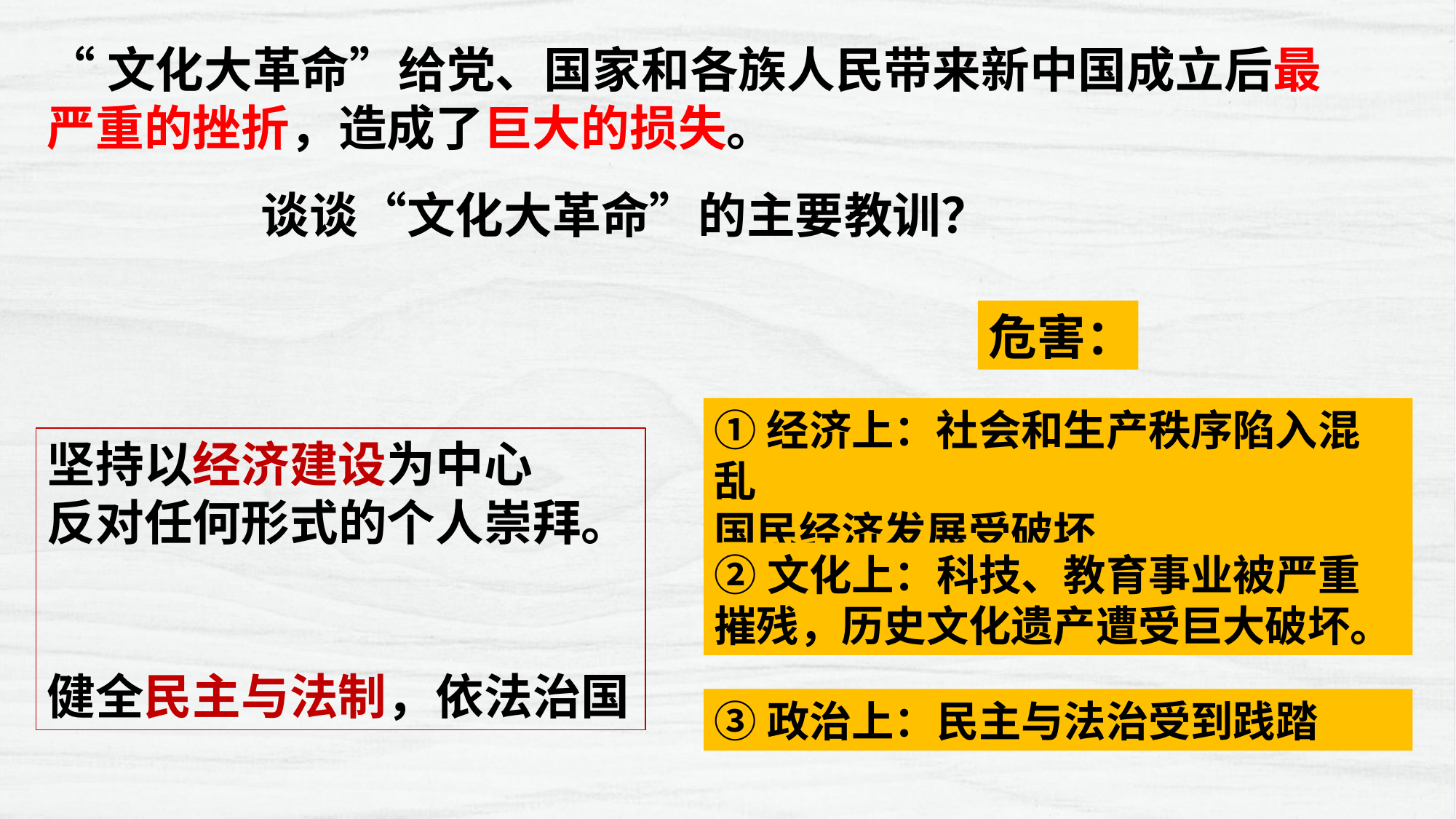

“文化大革命”给党、国家和各族人民带来新中国成立后最严重的挫折，造成了巨大的损失。
谈谈“文化大革命”的主要教训？
危害：
①经济上：社会和生产秩序陷入混乱
国民经济发展受破坏
坚持以经济建设为中心
反对任何形式的个人崇拜。

健全民主与法制，依法治国
②文化上：科技、教育事业被严重摧残，历史文化遗产遭受巨大破坏。
③政治上：民主与法治受到践踏